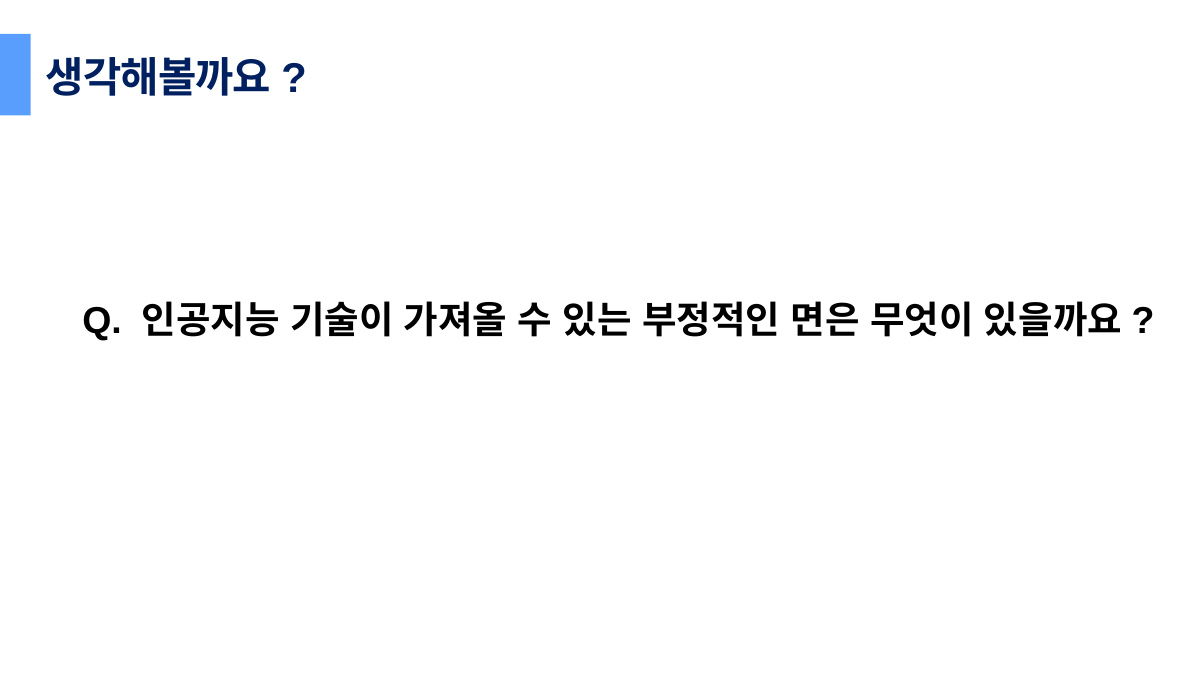

생각해볼까요?
Q. 인공지능 기술이 가져올 수 있는 부정적인 면은 무엇이 있을까요?